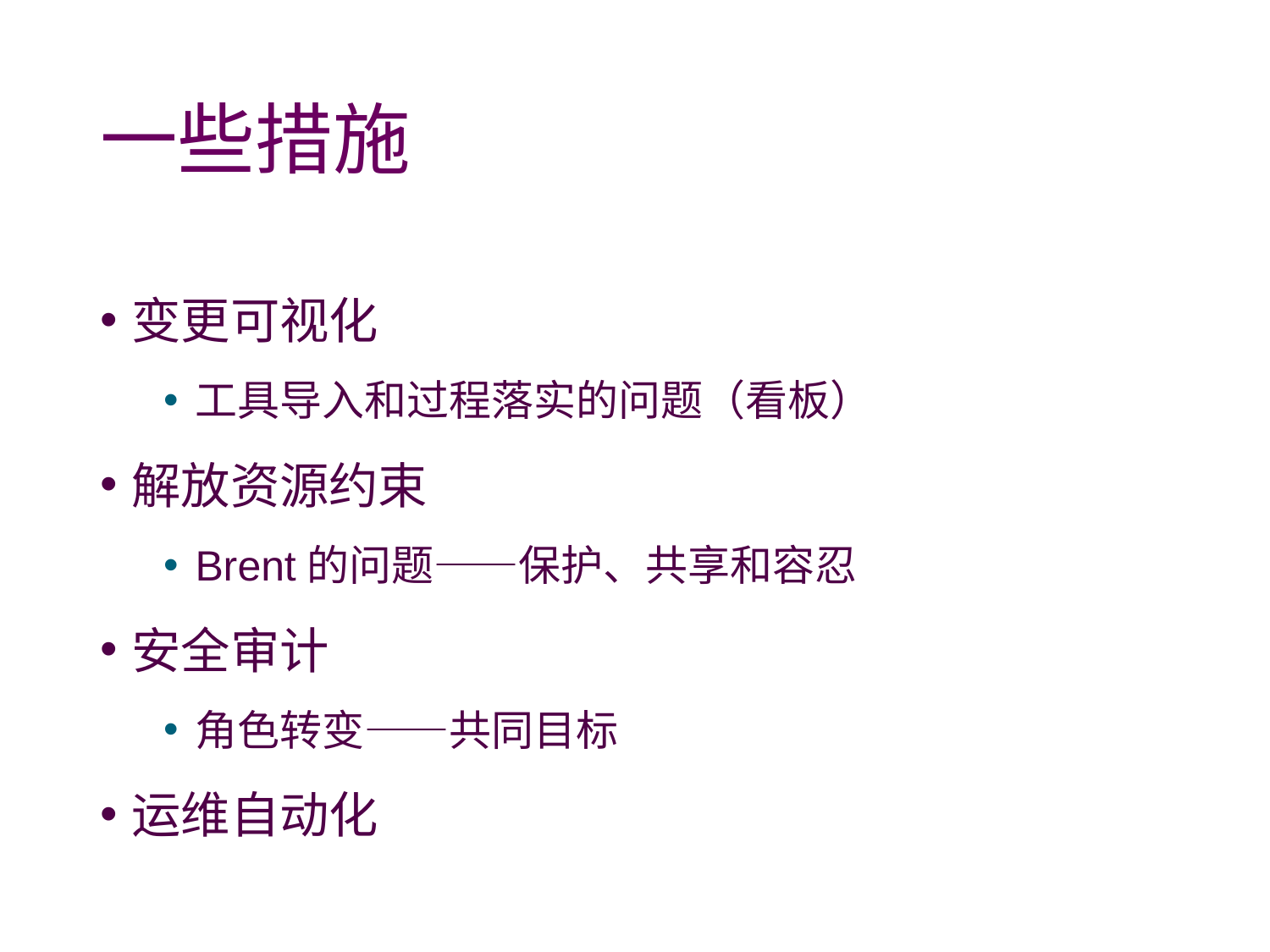

# 一些措施
变更可视化
工具导入和过程落实的问题（看板）
解放资源约束
Brent的问题——保护、共享和容忍
安全审计
角色转变——共同目标
运维自动化